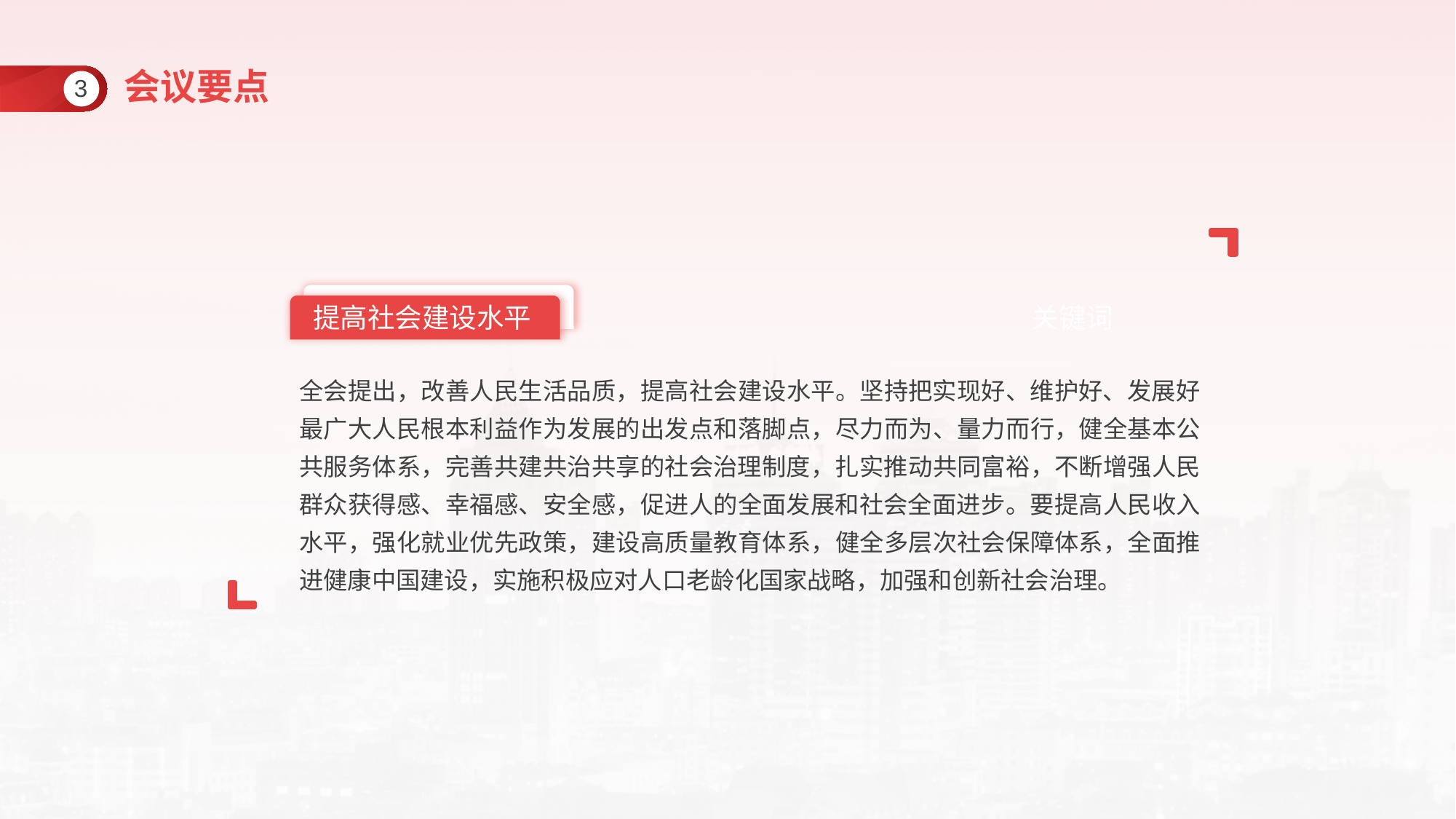

会议要点
3

提高社会建设水平
关键词

全会提出，改善人民生活品质，提高社会建设水平。坚持把实现好、维护好、发展好最广大人民根本利益作为发展的出发点和落脚点，尽力而为、量力而行，健全基本公共服务体系，完善共建共治共享的社会治理制度，扎实推动共同富裕，不断增强人民群众获得感、幸福感、安全感，促进人的全面发展和社会全面进步。要提高人民收入水平，强化就业优先政策，建设高质量教育体系，健全多层次社会保障体系，全面推进健康中国建设，实施积极应对人口老龄化国家战略，加强和创新社会治理。